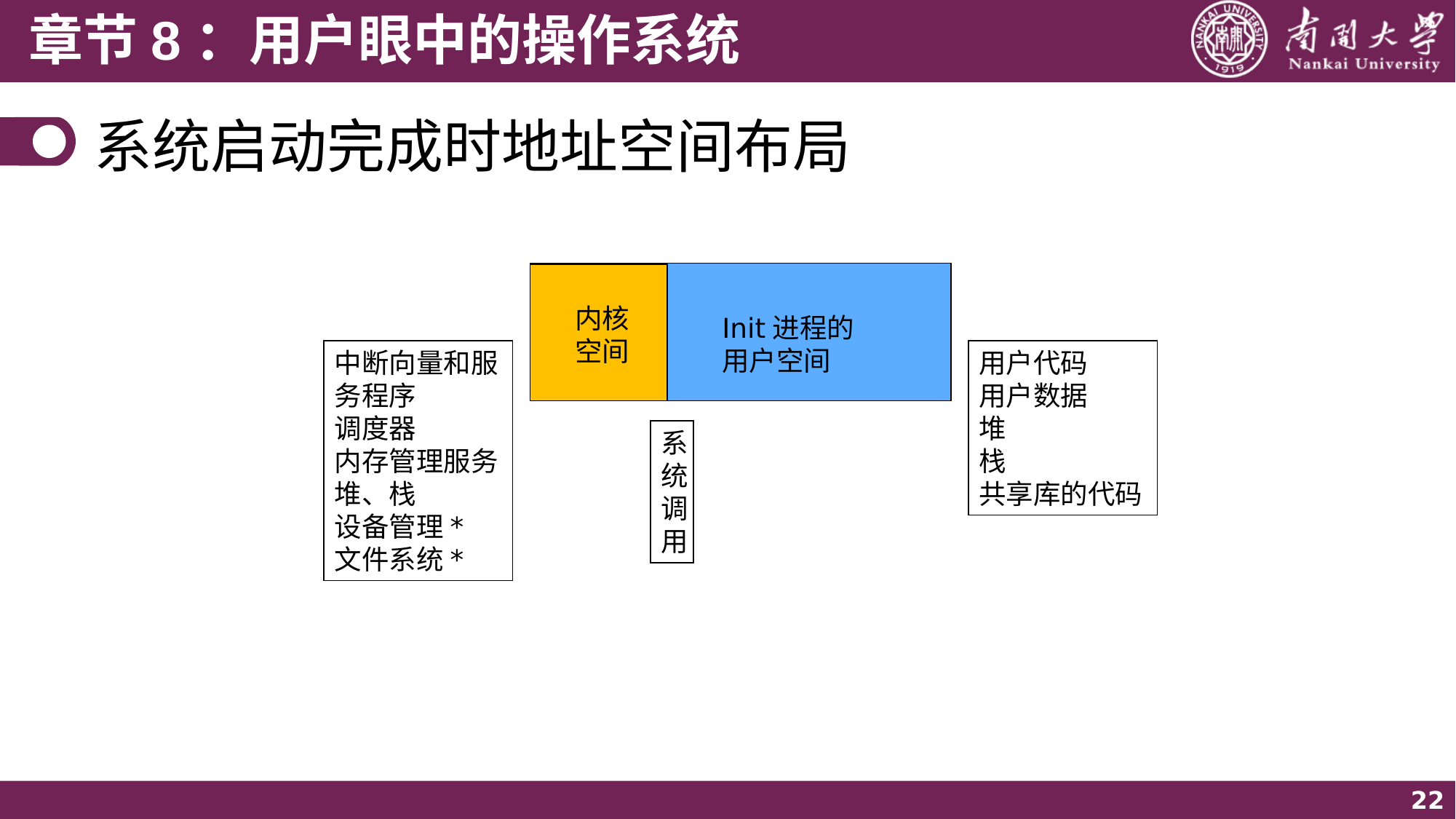

# 系统启动完成时地址空间布局

内核
空间
Init进程的
用户空间
中断向量和服务程序
调度器
内存管理服务
堆、栈
设备管理*
文件系统*
用户代码
用户数据
堆
栈
共享库的代码
系统调用
22